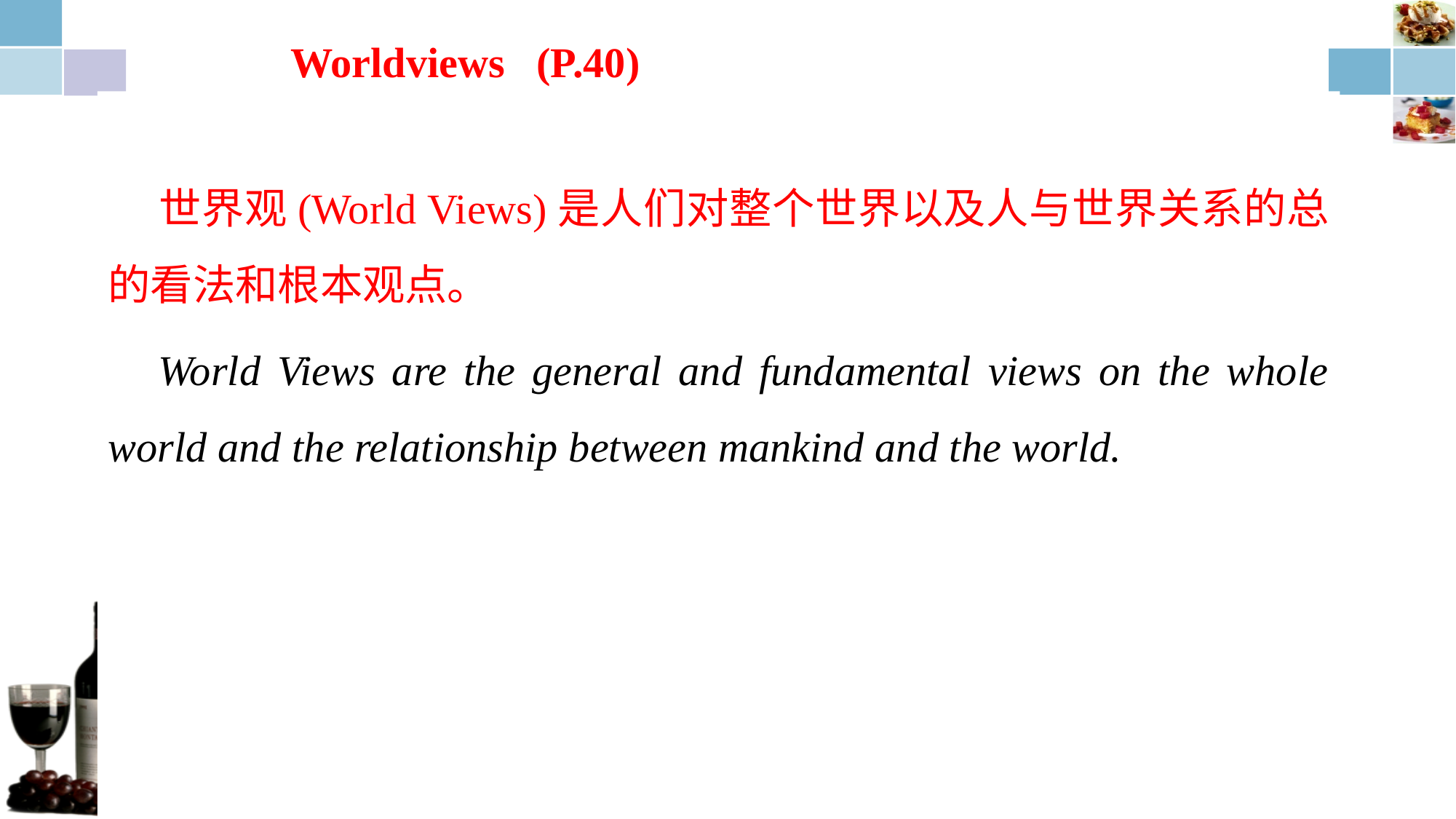

# Worldviews   (P.40)

    世界观(World Views)是人们对整个世界以及人与世界关系的总的看法和根本观点。
   World Views are the general and fundamental views on the whole world and the relationship between mankind and the world.